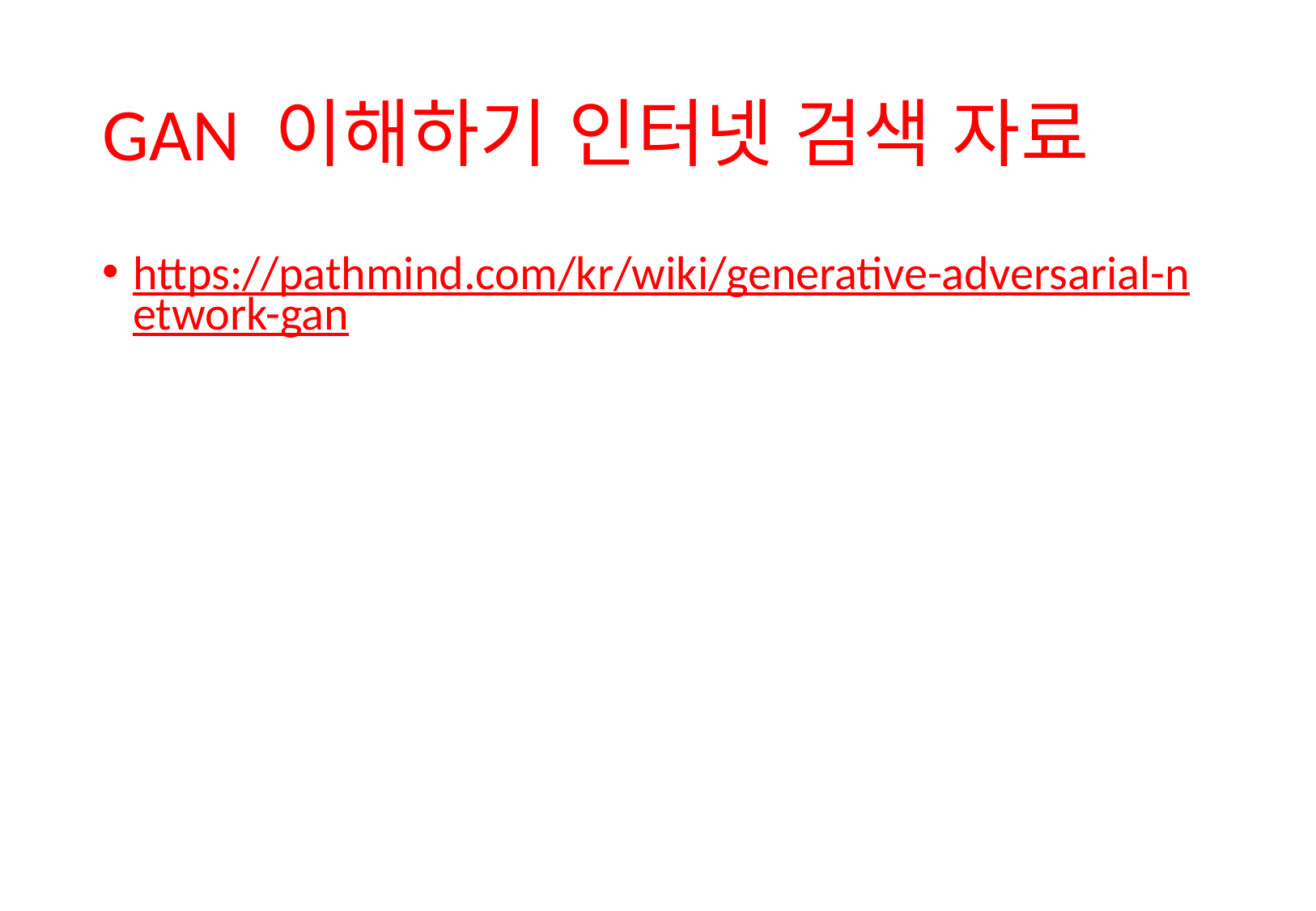

# GAN 이해하기 인터넷 검색 자료
https://pathmind.com/kr/wiki/generative-adversarial-network-gan